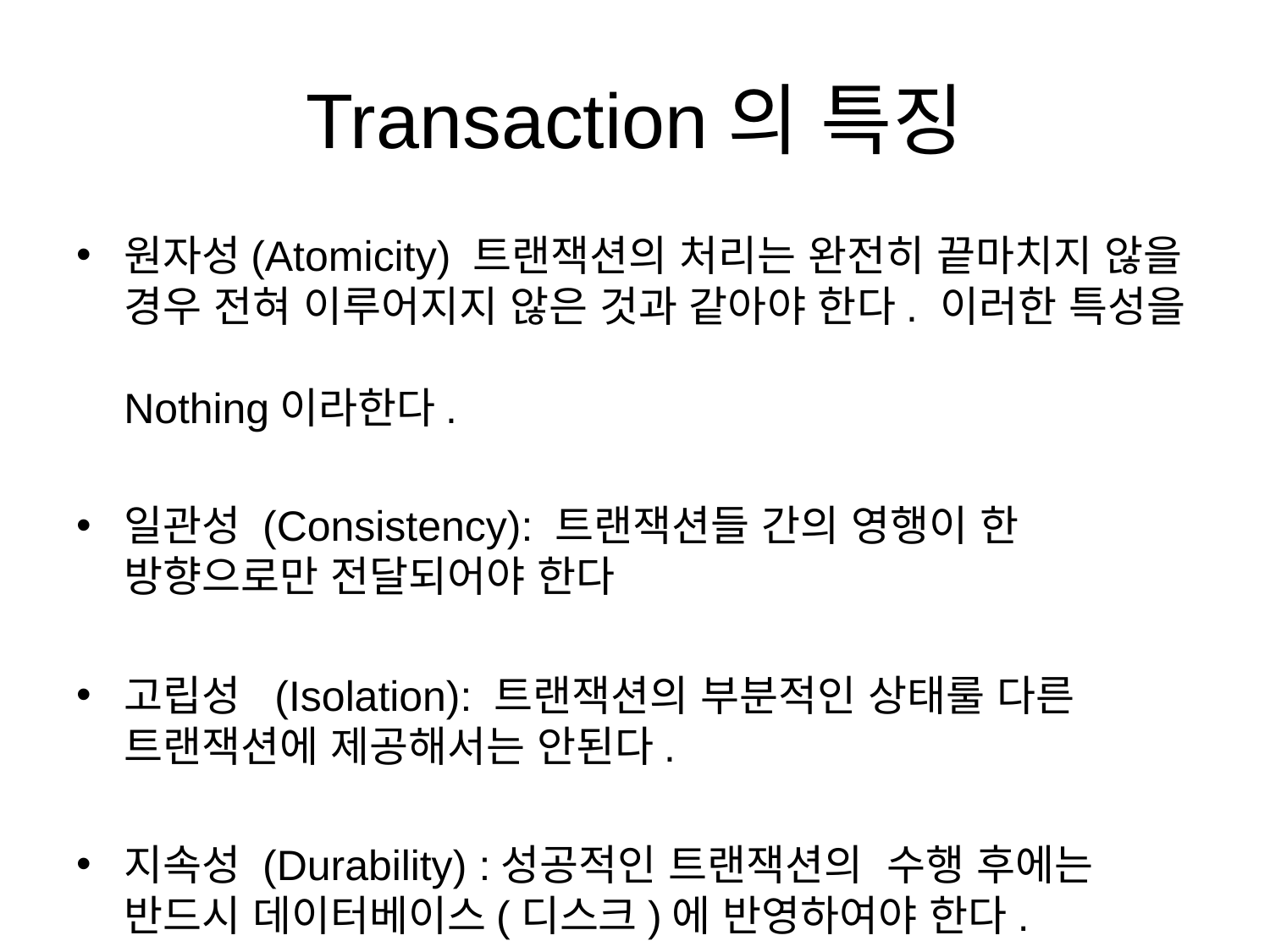

# Transaction의 특징
원자성(Atomicity) 트랜잭션의 처리는 완전히 끝마치지 않을 경우 전혀 이루어지지 않은 것과 같아야 한다. 이러한 특성을 
Nothing이라한다.

일관성 (Consistency): 트랜잭션들 간의 영행이 한 방향으로만 전달되어야 한다

고립성  (Isolation): 트랜잭션의 부분적인 상태룰 다른 트랜잭션에 제공해서는 안된다.

지속성 (Durability) :성공적인 트랜잭션의  수행 후에는 반드시 데이터베이스(디스크)에 반영하여야 한다.